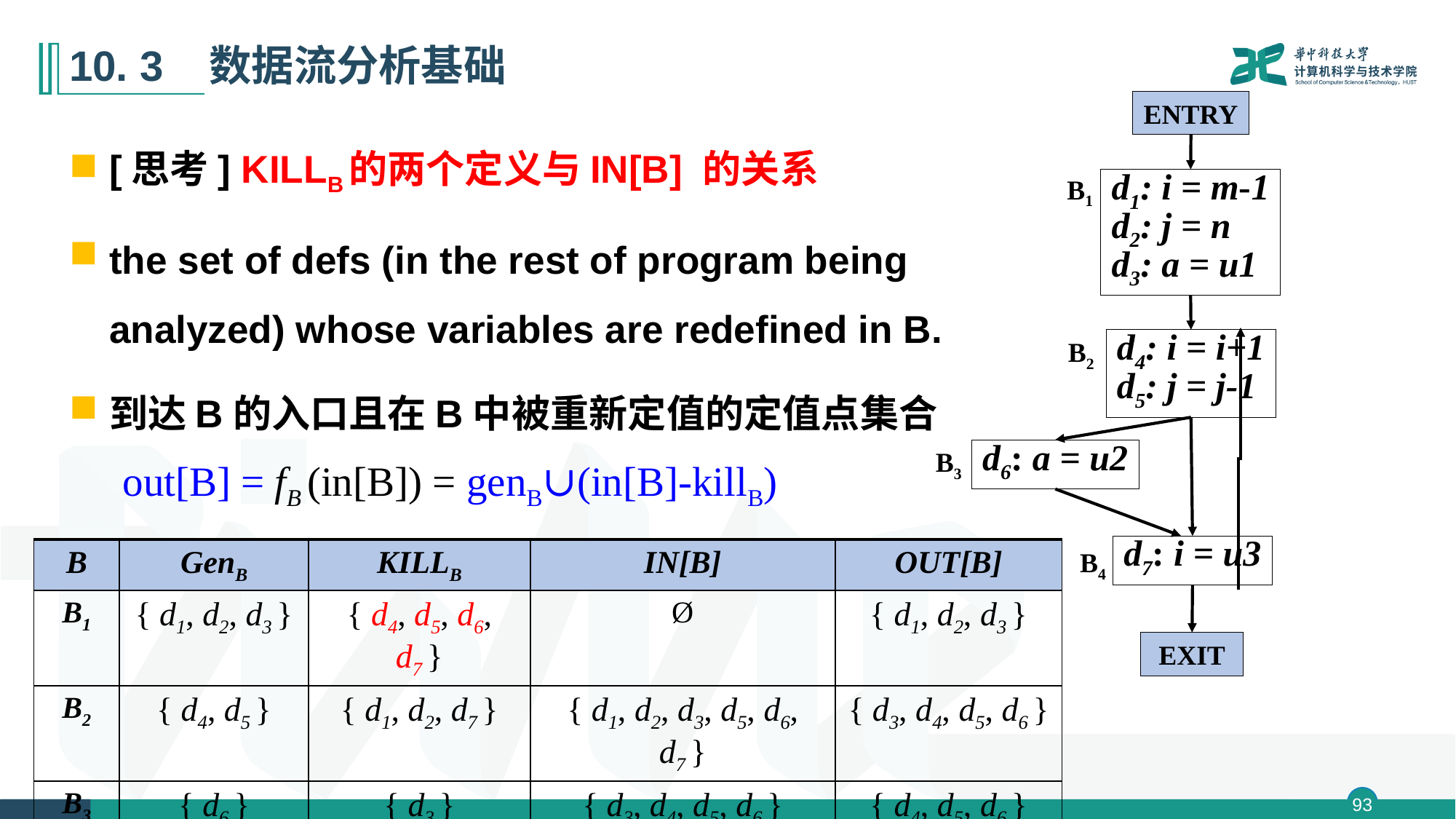

# 10. 3   数据流分析基础
ENTRY
B1
d1: i = m-1
d2: j = n
d3: a = u1

B2
d4: i = i+1
d5: j = j-1
B3
d6: a = u2
d7: i = u3
B4

EXIT
[思考] KILLB的两个定义与IN[B] 的关系
the set of defs (in the rest of program being analyzed) whose variables are redefined in B.
到达B的入口且在B中被重新定值的定值点集合
out[B] = fB (in[B]) = genB∪(in[B]-killB)

| B | GenB | KILLB | IN[B] | OUT[B] |
| --- | --- | --- | --- | --- |
| B1 | { d1, d2, d3 } | { d4, d5, d6, d7 } | Ø | { d1, d2, d3 } |
| B2 | { d4, d5 } | { d1, d2, d7 } | { d1, d2, d3, d5, d6, d7 } | { d3, d4, d5, d6 } |
| B3 | { d6 } | { d3 } | { d3, d4, d5, d6 } | { d4, d5, d6 } |
| B4 | { d7 } | { d1, d4 } | { d3, d4, d5, d6 } | {d3, d5, d6, d7 } |